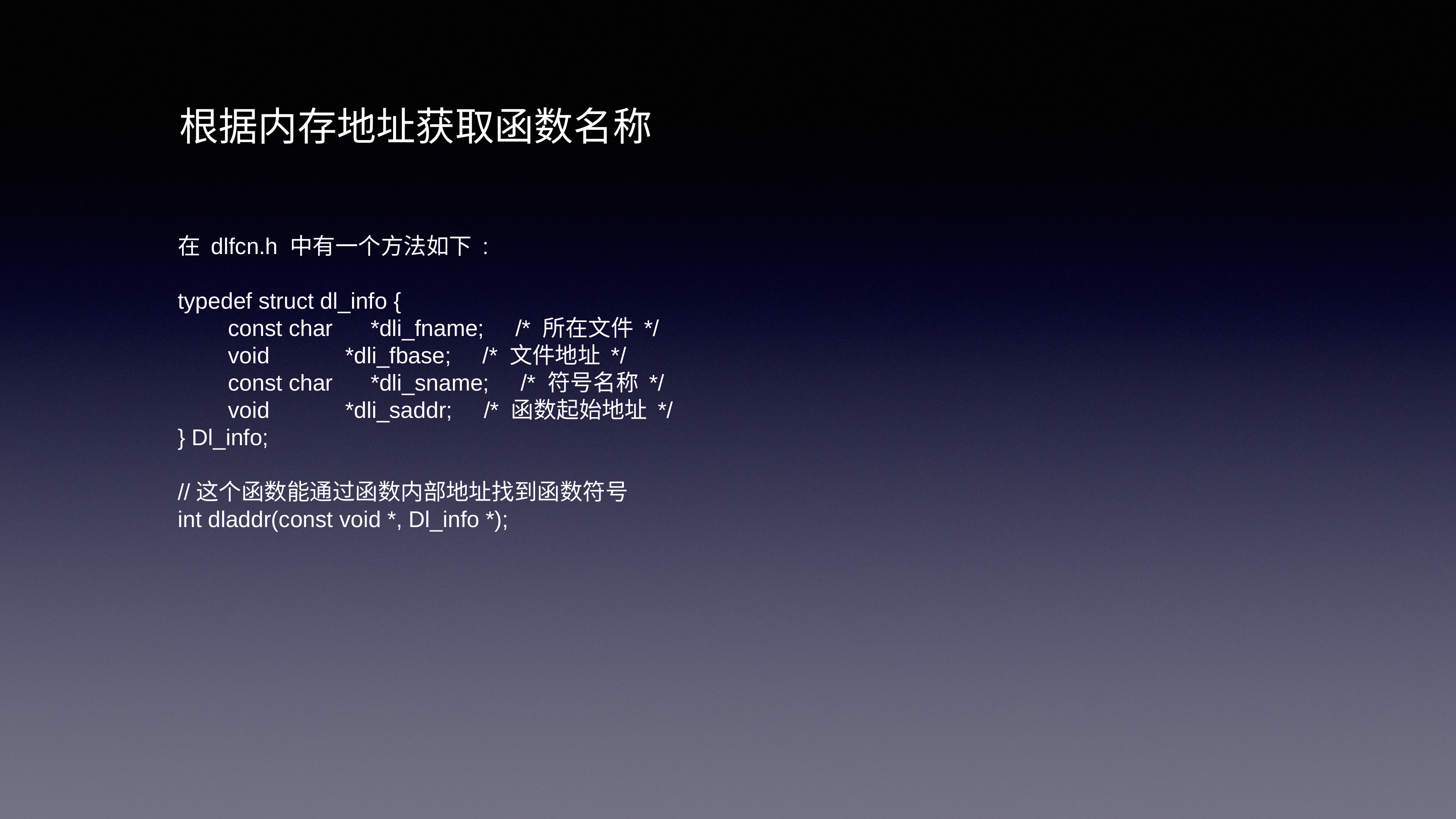

根据内存地址获取函数名称
在 dlfcn.h 中有一个方法如下 :

typedef struct dl_info {
        const char      *dli_fname;     /* 所在文件 */
        void            *dli_fbase;     /* 文件地址 */
        const char      *dli_sname;     /* 符号名称 */
        void            *dli_saddr;     /* 函数起始地址 */
} Dl_info;

//这个函数能通过函数内部地址找到函数符号
int dladdr(const void *, Dl_info *);